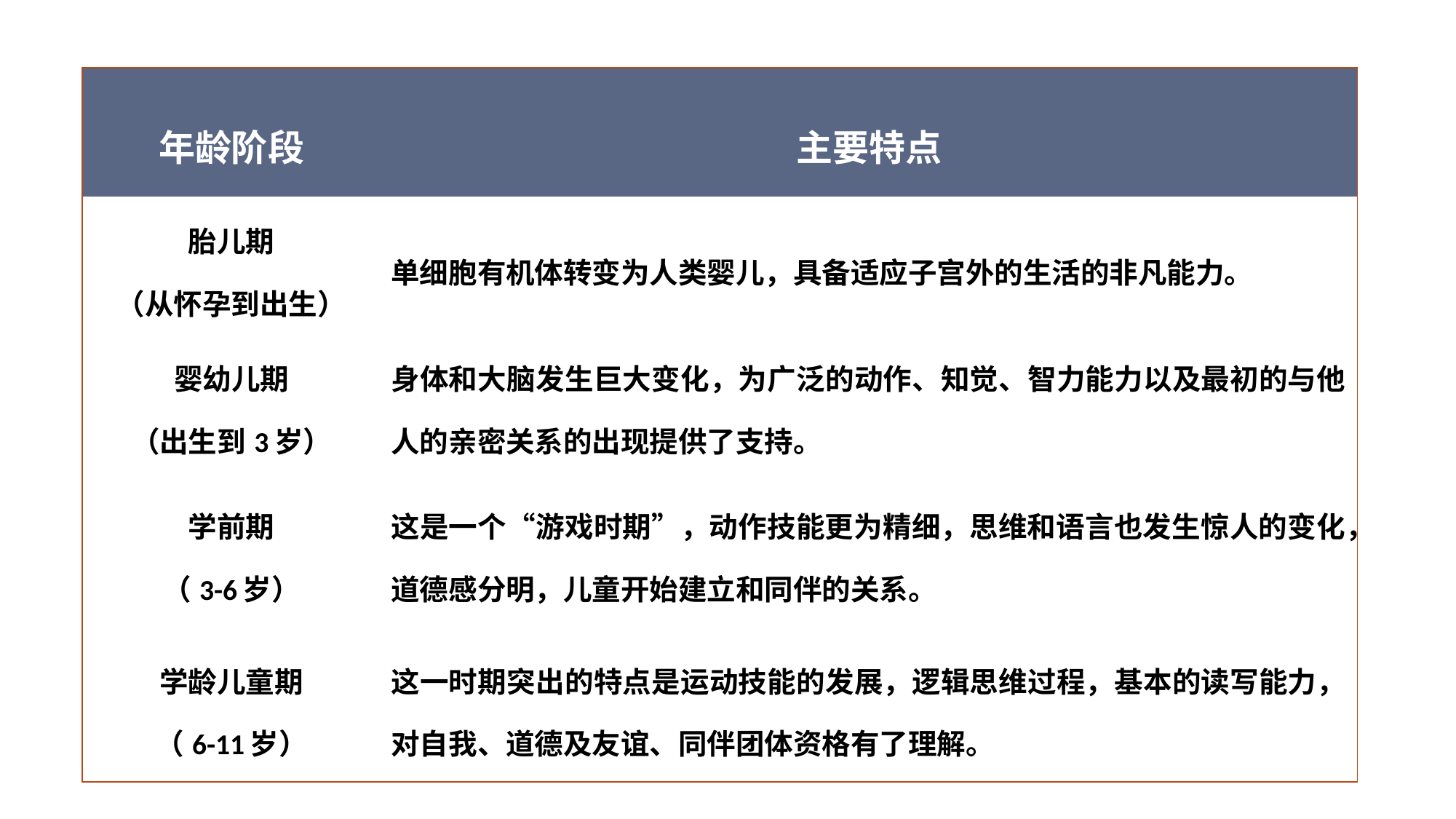

| 年龄阶段 | 主要特点 |
| --- | --- |
| 胎儿期 （从怀孕到出生） | 单细胞有机体转变为人类婴儿，具备适应子宫外的生活的非凡能力。 |
| 婴幼儿期 （出生到3岁） | 身体和大脑发生巨大变化，为广泛的动作、知觉、智力能力以及最初的与他人的亲密关系的出现提供了支持。 |
| 学前期 （3-6岁） | 这是一个“游戏时期”，动作技能更为精细，思维和语言也发生惊人的变化，道德感分明，儿童开始建立和同伴的关系。 |
| 学龄儿童期 （6-11岁） | 这一时期突出的特点是运动技能的发展，逻辑思维过程，基本的读写能力，对自我、道德及友谊、同伴团体资格有了理解。 |